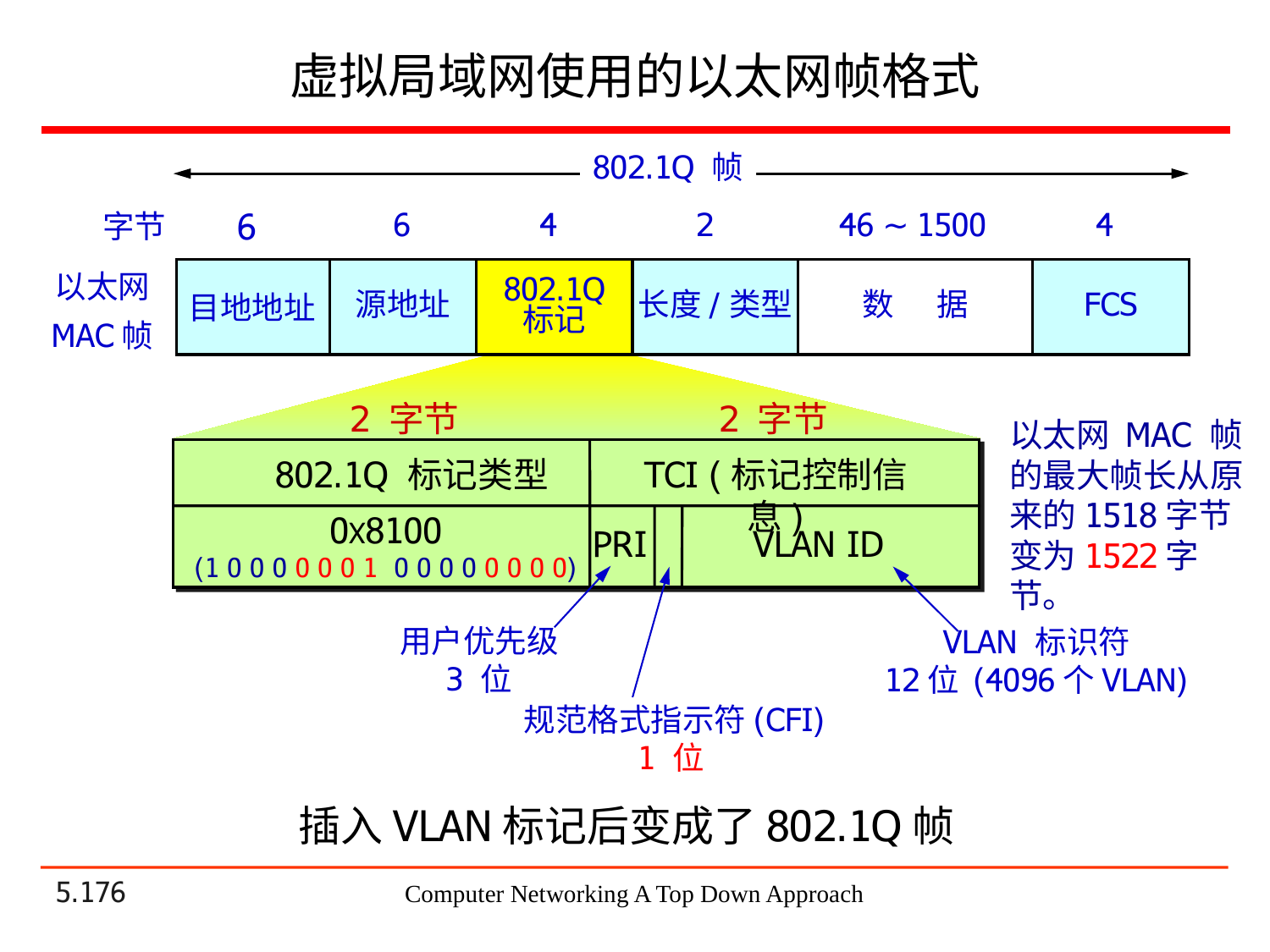

# 虚拟局域网使用的以太网帧格式
802.1Q 帧
4
6
6
2
46 ~ 1500
4
字节
目地地址
源地址
802.1Q
标记
长度/类型
数      据
FCS
以太网
MAC帧

2 字节
2 字节

802.1Q 标记类型
TCI (标记控制信息)
0X8100
(1 0 0 0 0 0 0 1  0 0 0 0 0 0 0 0)

PRI
VLAN ID

用户优先级
3 位
VLAN 标识符
12位 (4096个VLAN)
规范格式指示符(CFI)
1 位
以太网 MAC 帧的最大帧长从原来的1518字节变为1522字节。
插入VLAN标记后变成了802.1Q帧